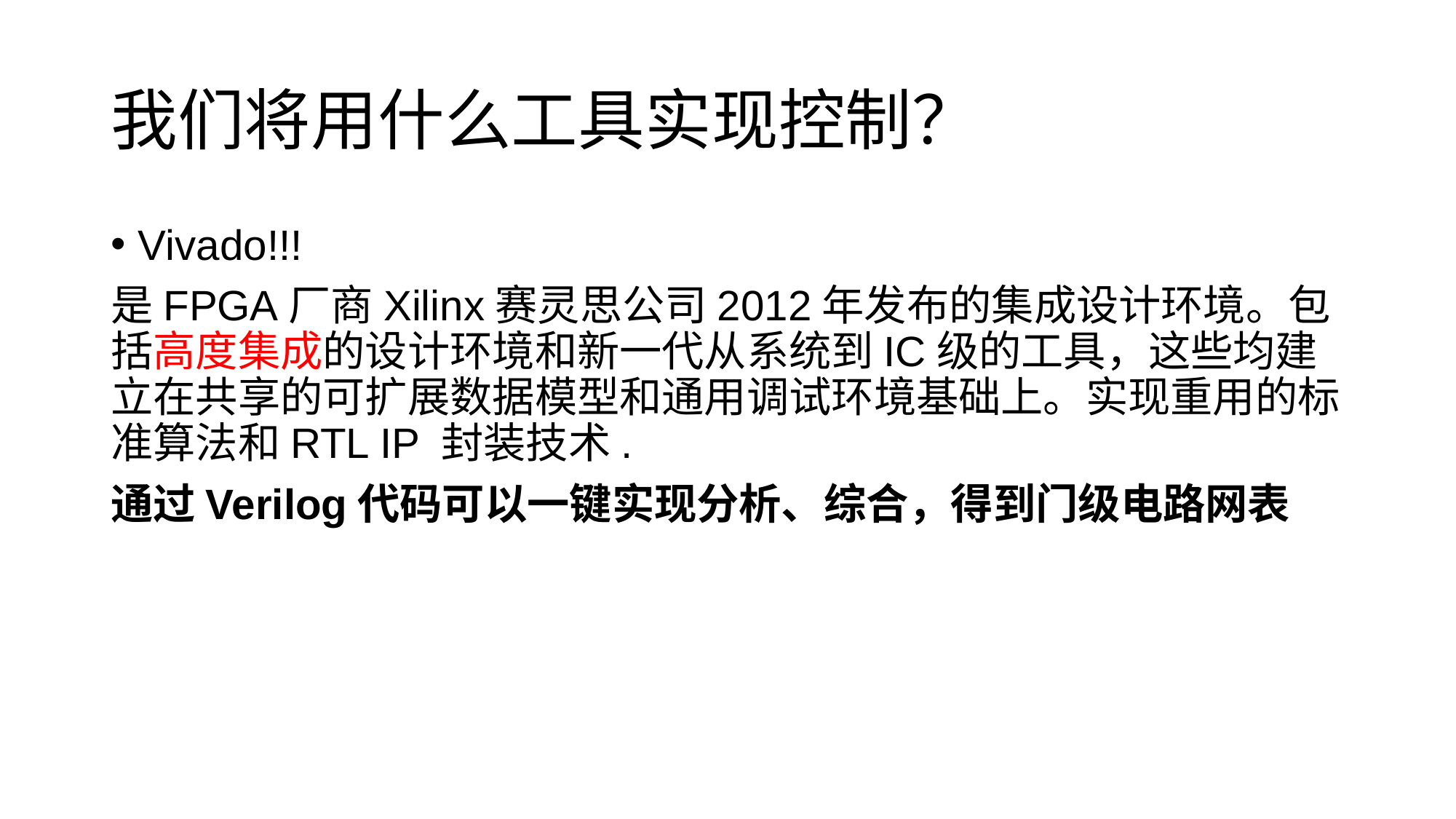

# 我们将用什么工具实现控制？
Vivado!!!
是FPGA厂商Xilinx赛灵思公司2012年发布的集成设计环境。包括高度集成的设计环境和新一代从系统到IC级的工具，这些均建立在共享的可扩展数据模型和通用调试环境基础上。实现重用的标准算法和RTL IP 封装技术.
通过Verilog代码可以一键实现分析、综合，得到门级电路网表